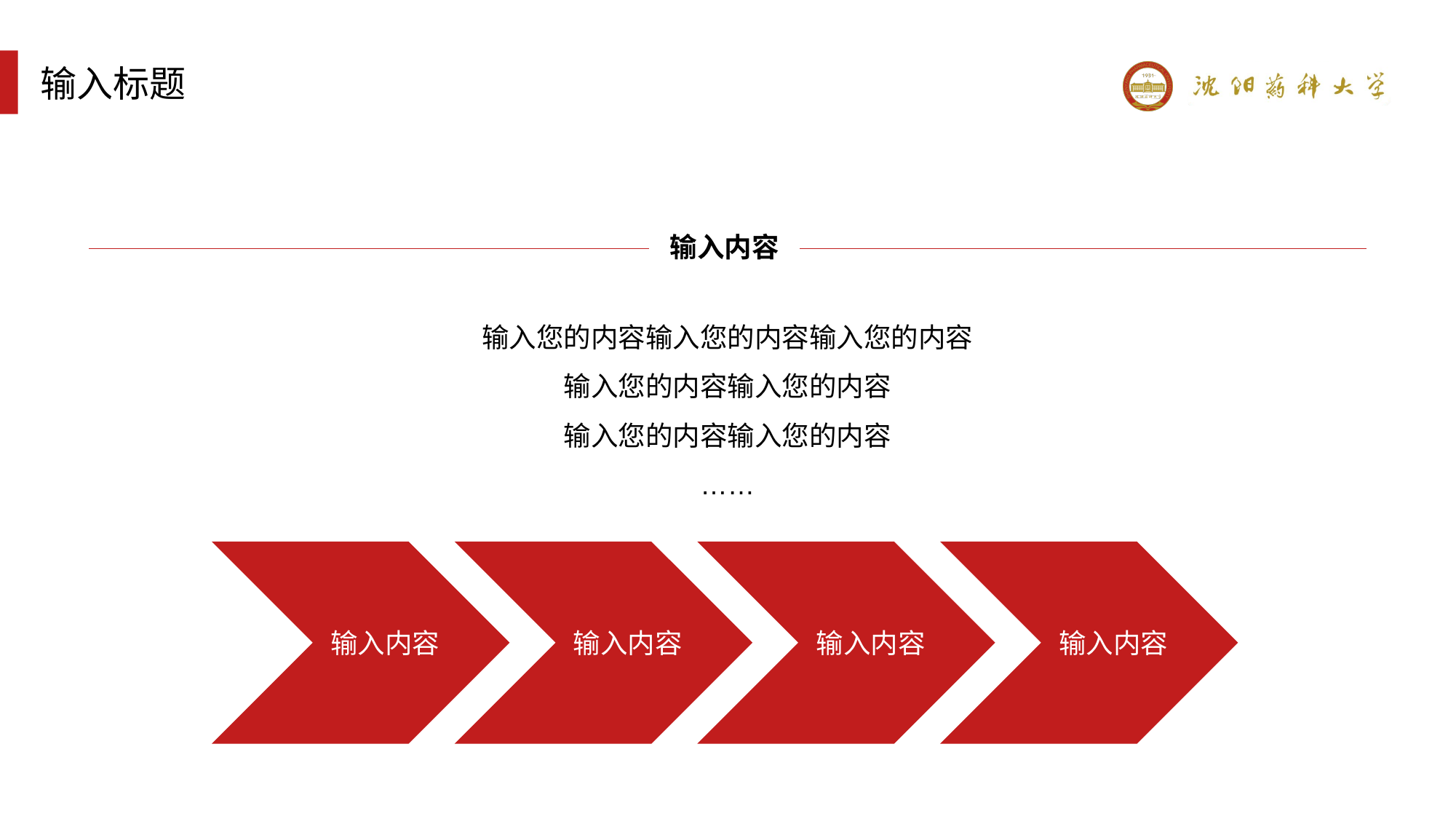

输入标题
输入内容
输入您的内容输入您的内容输入您的内容
输入您的内容输入您的内容
输入您的内容输入您的内容
……

输入内容

输入内容

输入内容

输入内容